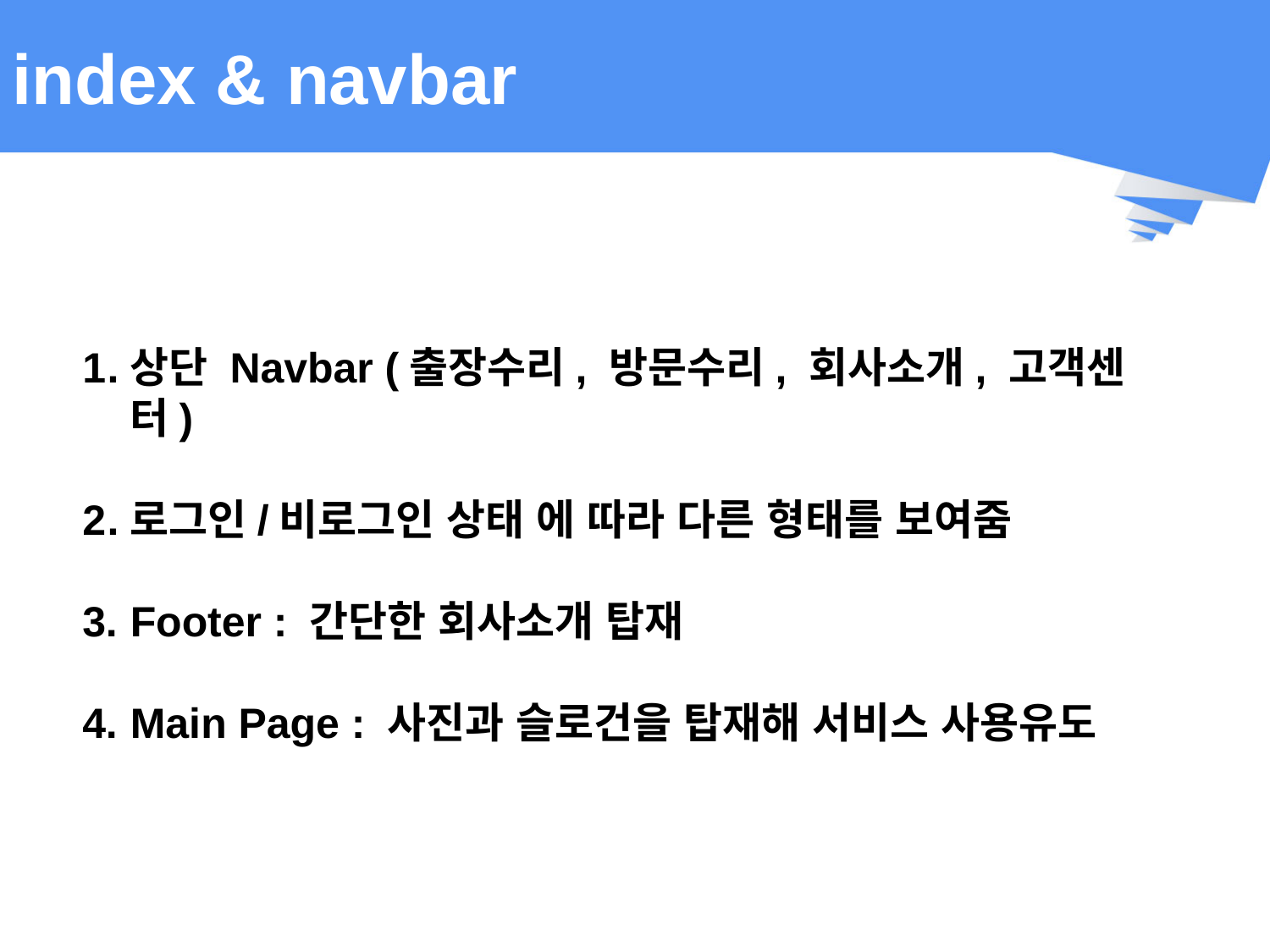

# index & navbar

상단 Navbar (출장수리, 방문수리, 회사소개, 고객센터)

로그인/비로그인 상태 에 따라 다른 형태를 보여줌

Footer : 간단한 회사소개 탑재

Main Page : 사진과 슬로건을 탑재해 서비스 사용유도